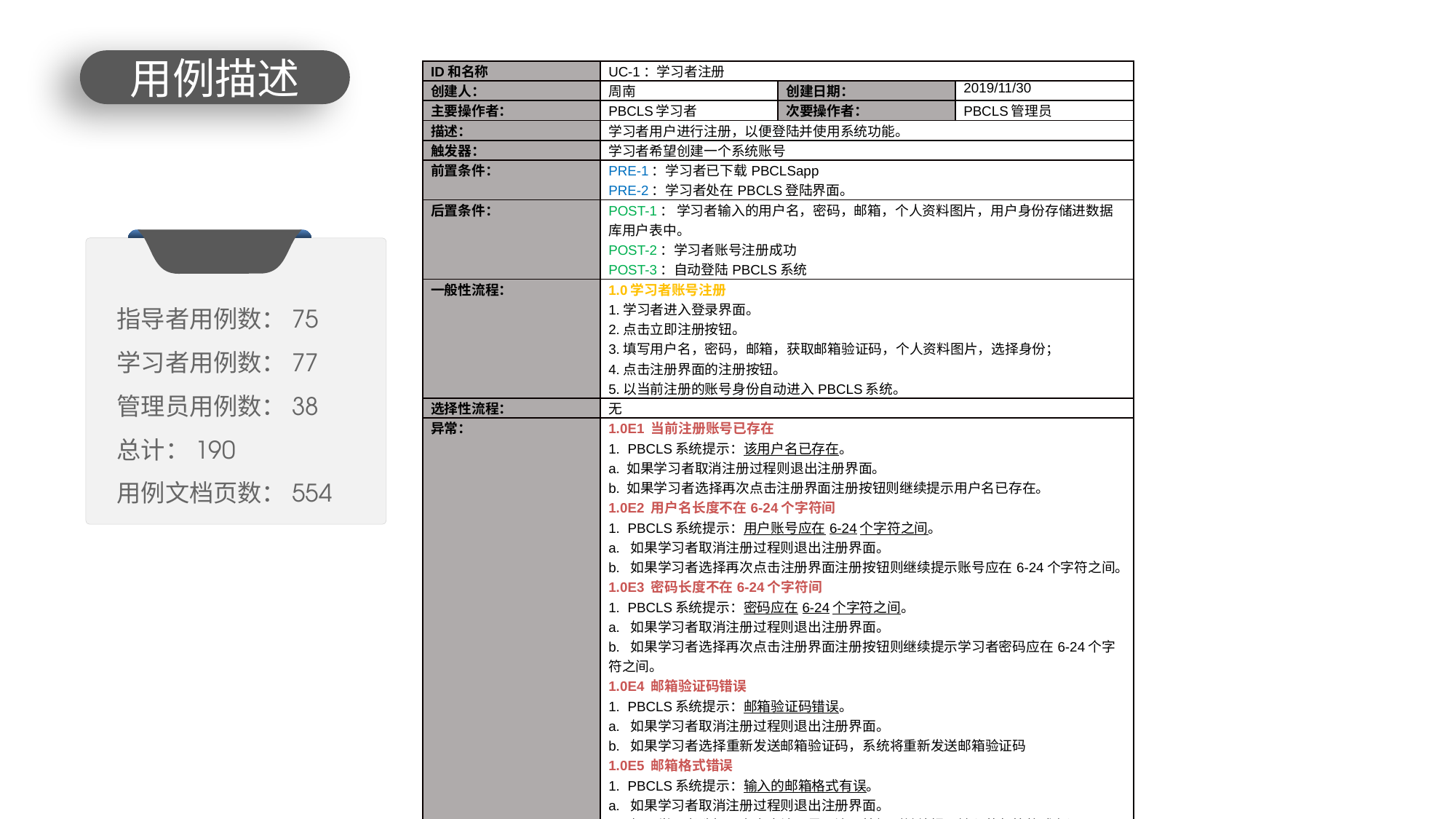

用例描述
| ID和名称 | UC-1：学习者注册 |  |  |
| --- | --- | --- | --- |
| 创建人： | 周南 | 创建日期： | 2019/11/30 |
| 主要操作者： | PBCLS学习者 | 次要操作者： | PBCLS管理员 |
| 描述： | 学习者用户进行注册，以便登陆并使用系统功能。 |  |  |
| 触发器： | 学习者希望创建一个系统账号 |  |  |
| 前置条件： | PRE-1：学习者已下载PBCLSapp PRE-2：学习者处在PBCLS登陆界面。 |  |  |
| 后置条件： | POST-1： 学习者输入的用户名，密码，邮箱，个人资料图片，用户身份存储进数据库用户表中。 POST-2：学习者账号注册成功 POST-3：自动登陆PBCLS系统 |  |  |
| 一般性流程： | 1.0学习者账号注册 1.学习者进入登录界面。 2.点击立即注册按钮。 3.填写用户名，密码，邮箱，获取邮箱验证码，个人资料图片，选择身份； 4.点击注册界面的注册按钮。 5.以当前注册的账号身份自动进入PBCLS系统。 |  |  |
| 选择性流程： | 无 |  |  |
| 异常： | 1.0E1 当前注册账号已存在 1. PBCLS系统提示：该用户名已存在。 a. 如果学习者取消注册过程则退出注册界面。 b. 如果学习者选择再次点击注册界面注册按钮则继续提示用户名已存在。 1.0E2 用户名长度不在6-24个字符间 1. PBCLS系统提示：用户账号应在6-24个字符之间。 a. 如果学习者取消注册过程则退出注册界面。 b. 如果学习者选择再次点击注册界面注册按钮则继续提示账号应在6-24个字符之间。 1.0E3 密码长度不在6-24个字符间 1. PBCLS系统提示：密码应在6-24个字符之间。 a. 如果学习者取消注册过程则退出注册界面。 b. 如果学习者选择再次点击注册界面注册按钮则继续提示学习者密码应在6-24个字符之间。 1.0E4 邮箱验证码错误 1. PBCLS系统提示：邮箱验证码错误。 a. 如果学习者取消注册过程则退出注册界面。 b. 如果学习者选择重新发送邮箱验证码，系统将重新发送邮箱验证码 1.0E5 邮箱格式错误 1. PBCLS系统提示：输入的邮箱格式有误。 a. 如果学习者取消注册过程则退出注册界面。 b. 如果学习者选择再次点击注册界面注册按钮则继续提示输入的邮箱格式有误。 |  |  |
| 优先级： | 高 |  |  |
| 使用频率： | 软件初期发布期高频使用，尔后每日约20人使用该功能。 |  |  |
| 业务规则： | BR-1至BR-5规定了注册要求。 |  |  |
| 其他信息： | TBD |  |  |

指导者用例数：75
学习者用例数：77
管理员用例数：38
总计：190
用例文档页数：554